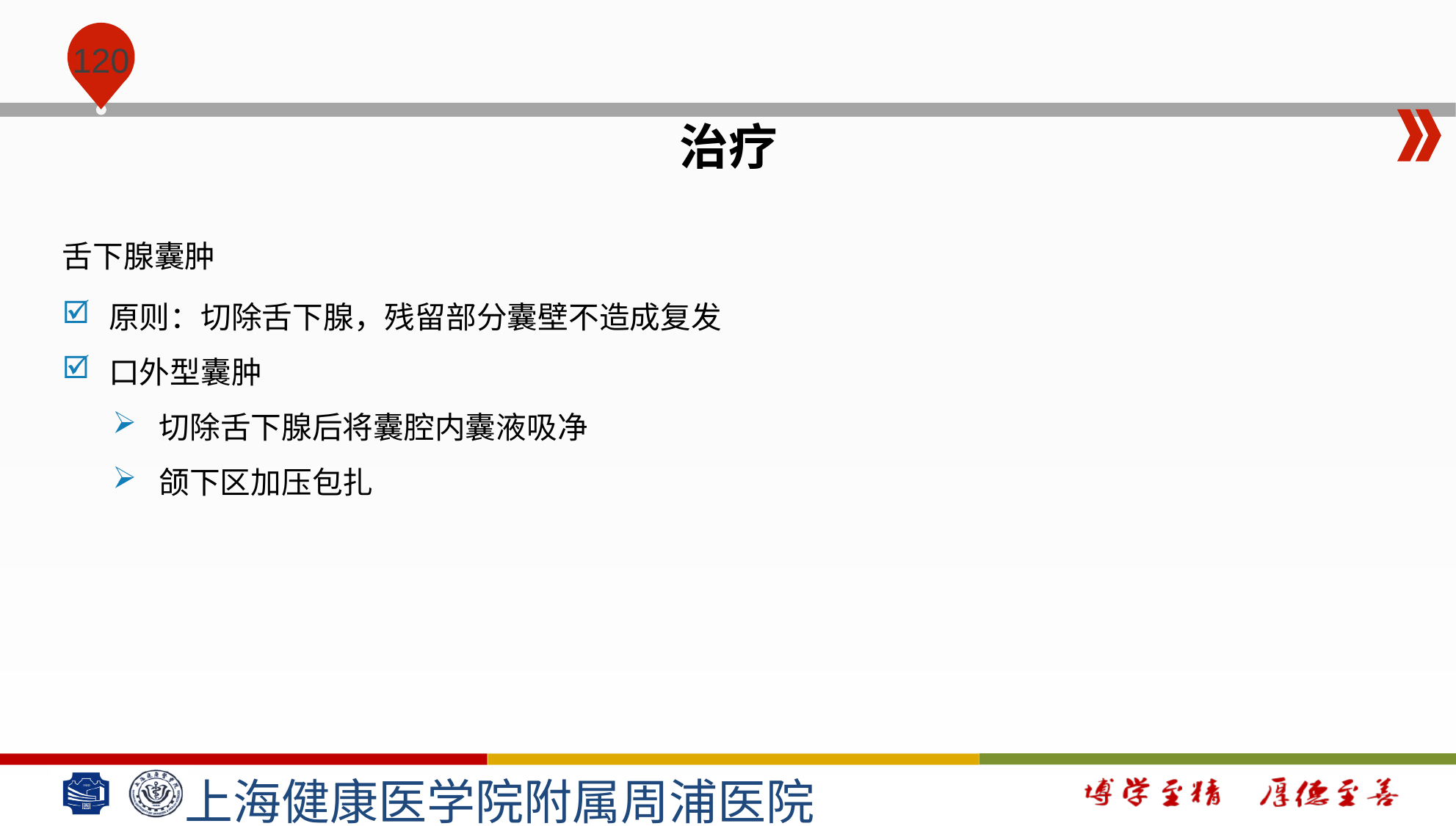

#

治疗
舌下腺囊肿
原则：切除舌下腺，残留部分囊壁不造成复发
口外型囊肿
切除舌下腺后将囊腔内囊液吸净
颌下区加压包扎